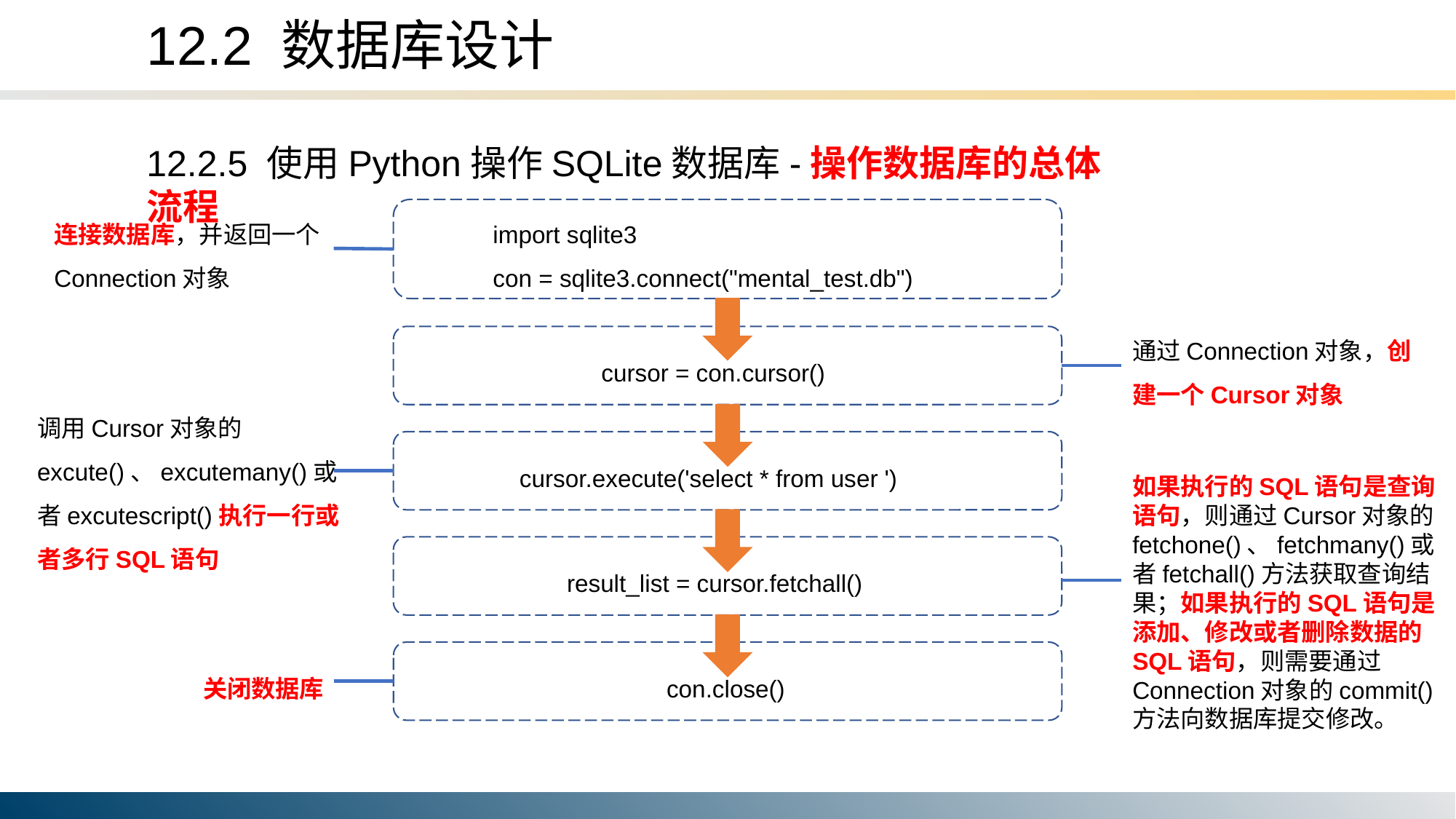

12.2 数据库设计
12.2.5 使用Python操作SQLite数据库-操作数据库的总体流程
连接数据库，并返回一个Connection对象

import sqlite3
con = sqlite3.connect("mental_test.db")

通过Connection对象，创建一个Cursor对象

cursor = con.cursor()
调用Cursor对象的excute()、excutemany()或者excutescript()执行一行或者多行SQL语句

cursor.execute('select * from user ')
如果执行的SQL语句是查询语句，则通过Cursor对象的fetchone()、fetchmany()或者fetchall()方法获取查询结果；如果执行的SQL语句是添加、修改或者删除数据的SQL语句，则需要通过Connection对象的commit()方法向数据库提交修改。

result_list = cursor.fetchall()

关闭数据库
con.close()